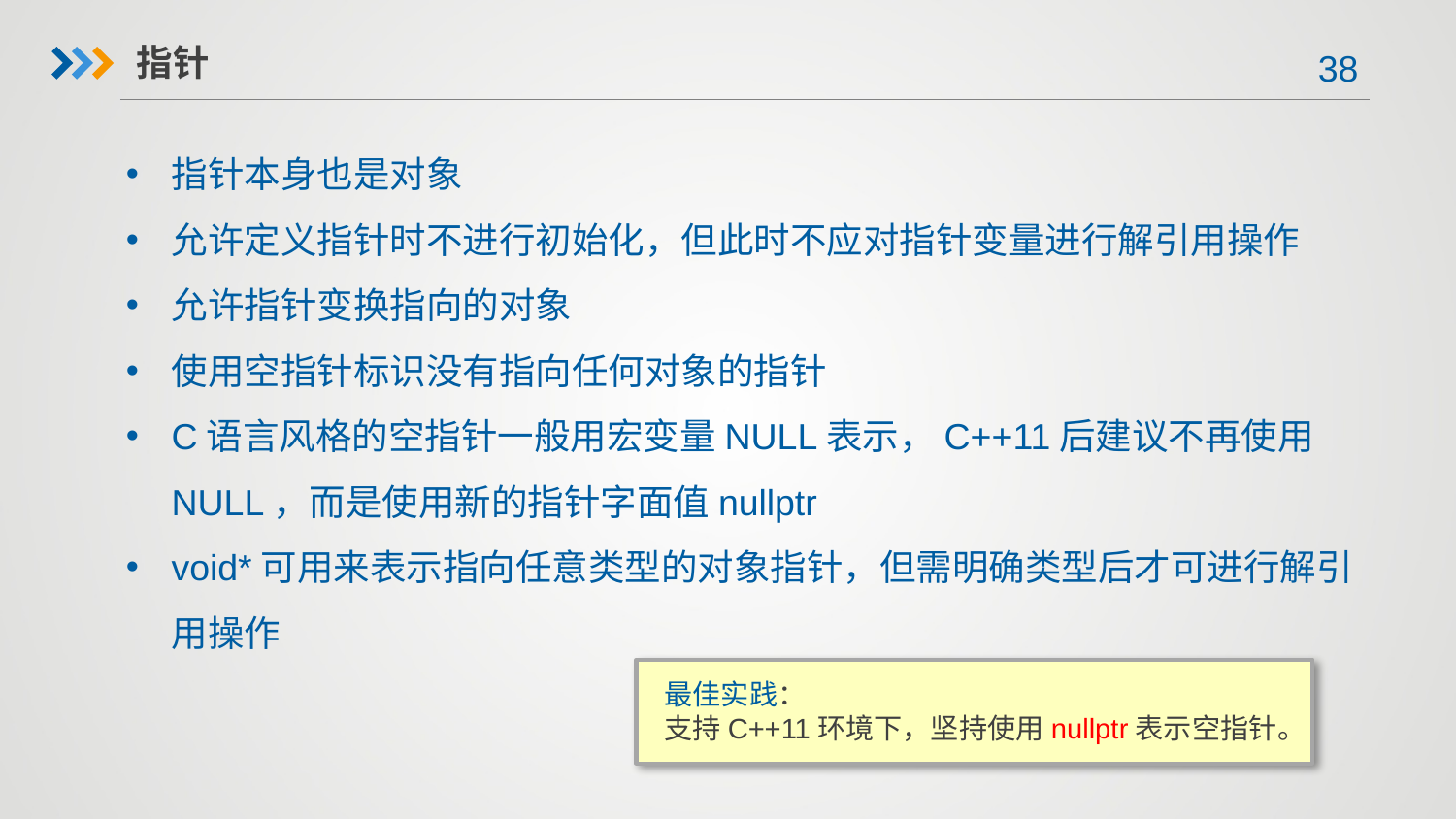

指针
指针本身也是对象
允许定义指针时不进行初始化，但此时不应对指针变量进行解引用操作
允许指针变换指向的对象
使用空指针标识没有指向任何对象的指针
C语言风格的空指针一般用宏变量NULL表示，C++11后建议不再使用NULL，而是使用新的指针字面值nullptr
void*可用来表示指向任意类型的对象指针，但需明确类型后才可进行解引用操作

最佳实践：
支持C++11环境下，坚持使用nullptr表示空指针。